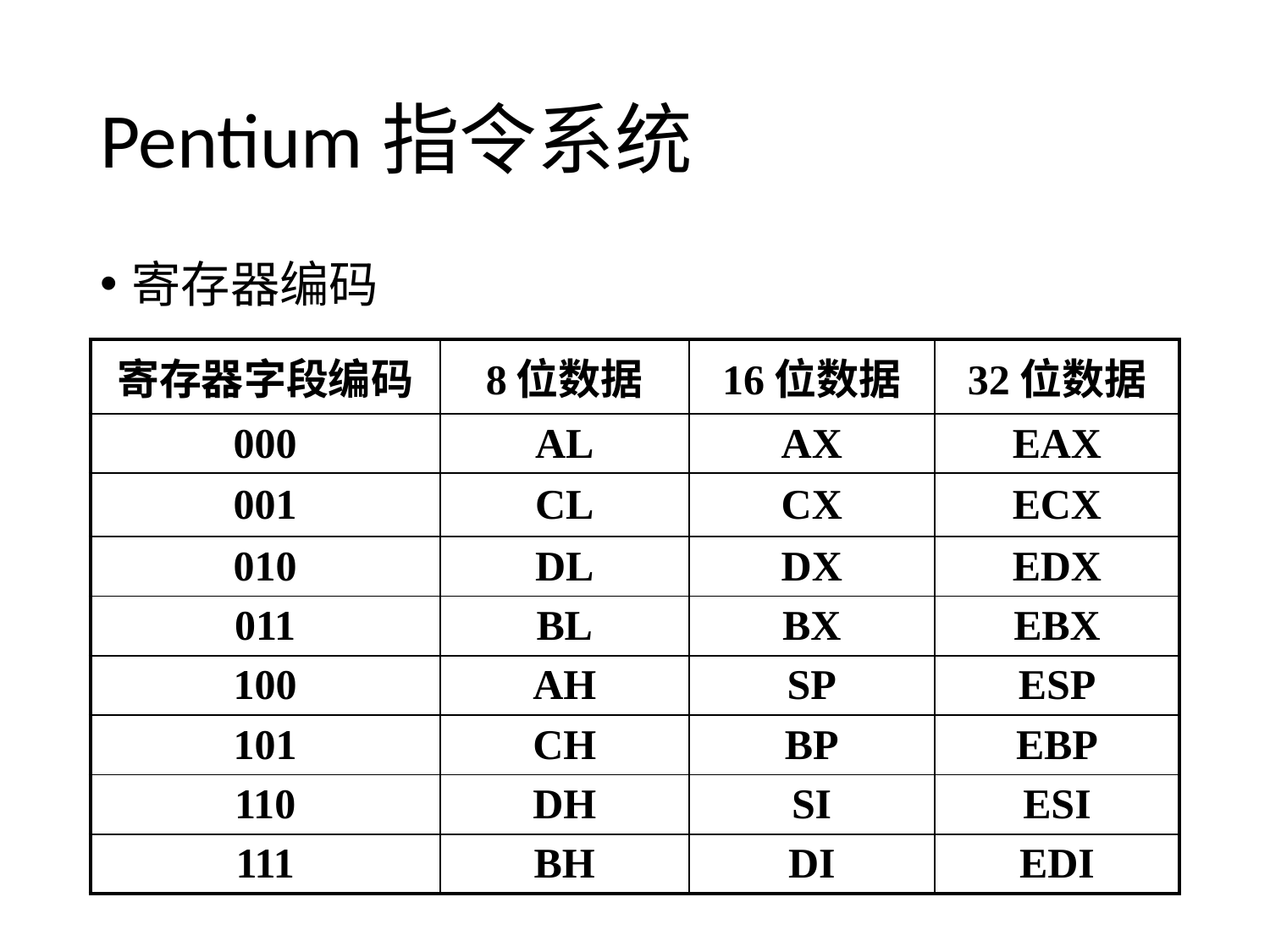

# Pentium指令系统
寄存器编码

| 寄存器字段编码 | 8位数据 | 16位数据 | 32位数据 |
| --- | --- | --- | --- |
| 000 | AL | AX | EAX |
| 001 | CL | CX | ECX |
| 010 | DL | DX | EDX |
| 011 | BL | BX | EBX |
| 100 | AH | SP | ESP |
| 101 | CH | BP | EBP |
| 110 | DH | SI | ESI |
| 111 | BH | DI | EDI |